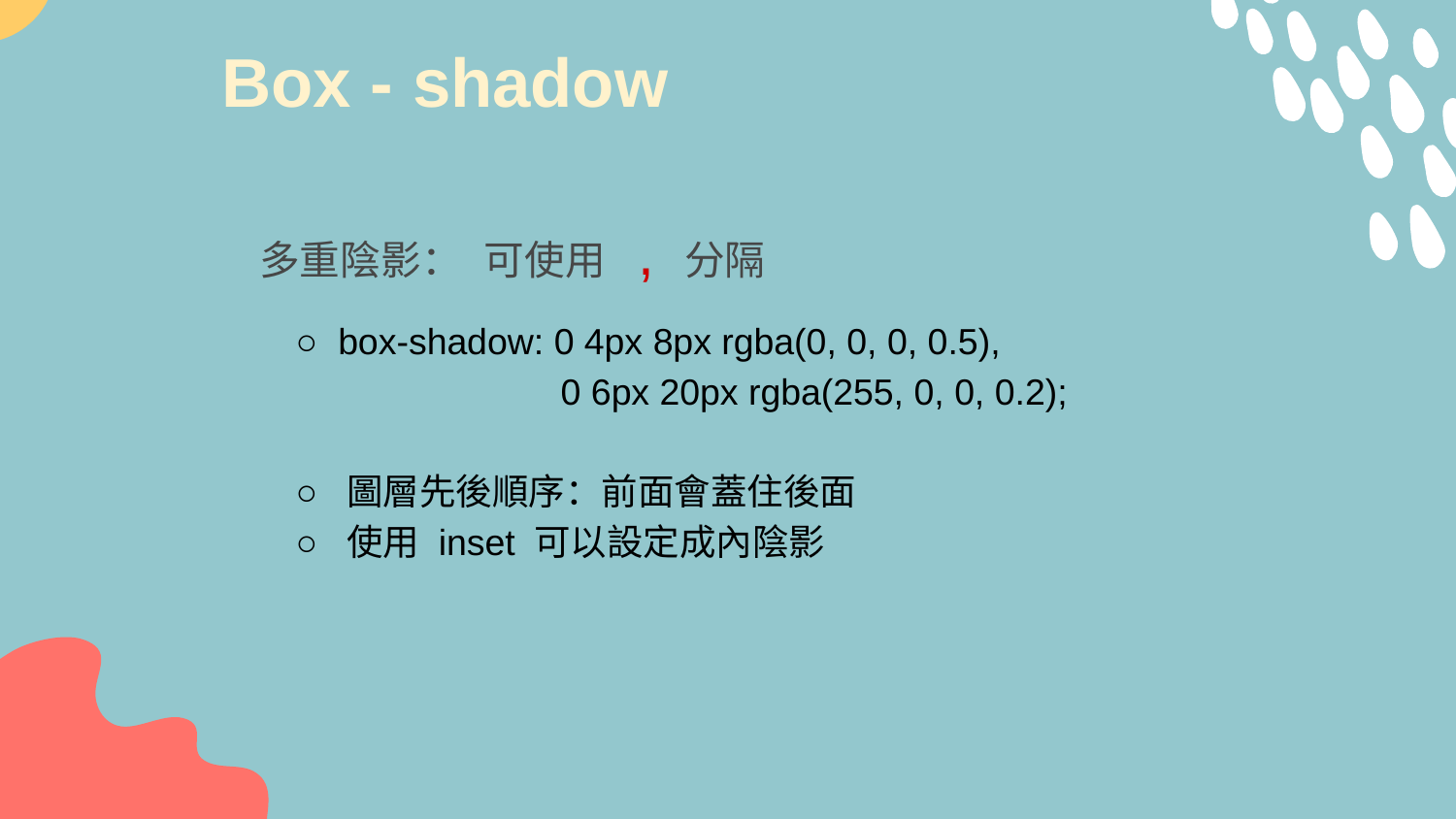

# Box - shadow

多重陰影：  可使用  , 分隔
○  box-shadow: 0 4px 8px rgba(0, 0, 0, 0.5),
                          0 6px 20px rgba(255, 0, 0, 0.2);

○  圖層先後順序：前面會蓋住後面
○  使用 inset 可以設定成內陰影